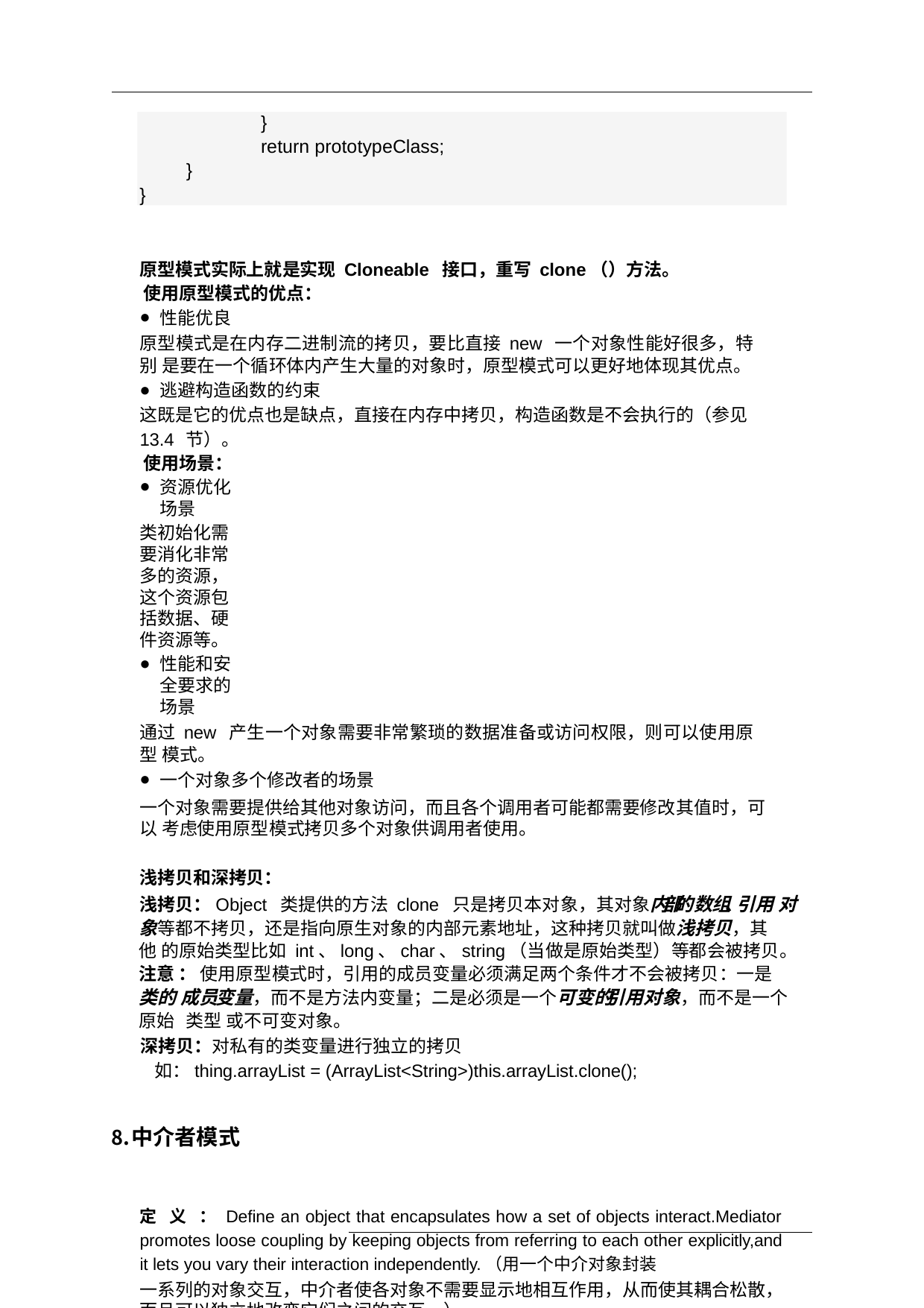

}
return prototypeClass;
}
}
原型模式实际上就是实现 Cloneable 接口，重写 clone（）方法。 使用原型模式的优点：
性能优良
原型模式是在内存二进制流的拷贝，要比直接 new 一个对象性能好很多，特别 是要在一个循环体内产生大量的对象时，原型模式可以更好地体现其优点。
逃避构造函数的约束
这既是它的优点也是缺点，直接在内存中拷贝，构造函数是不会执行的（参见
13.4 节）。 使用场景：
资源优化场景
类初始化需要消化非常多的资源，这个资源包括数据、硬件资源等。
性能和安全要求的场景
通过 new 产生一个对象需要非常繁琐的数据准备或访问权限，则可以使用原型 模式。
一个对象多个修改者的场景
一个对象需要提供给其他对象访问，而且各个调用者可能都需要修改其值时，可以 考虑使用原型模式拷贝多个对象供调用者使用。

浅拷贝和深拷贝：
浅拷贝：Object 类提供的方法 clone 只是拷贝本对象，其对象内部的数组、引用 对 象等都不拷贝，还是指向原生对象的内部元素地址，这种拷贝就叫做浅拷贝，其 他 的原始类型比如 int、long、char、string（当做是原始类型）等都会被拷贝。注意 ： 使用原型模式时，引用的成员变量必须满足两个条件才不会被拷贝：一是类的 成员 变量，而不是方法内变量；二是必须是一个可变的引用对象，而不是一个原始 类型 或不可变对象。
深拷贝：对私有的类变量进行独立的拷贝
如：thing.arrayList = (ArrayList<String>)this.arrayList.clone();

中介者模式

定 义 ： Define an object that encapsulates how a set of objects interact.Mediator  promotes loose coupling by keeping objects from referring to each other explicitly,and  it lets you vary their interaction independently.（用一个中介对象封装
一系列的对象交互，中介者使各对象不需要显示地相互作用，从而使其耦合松散， 而且可以独立地改变它们之间的交互。）

Mediator 抽象中介者角色